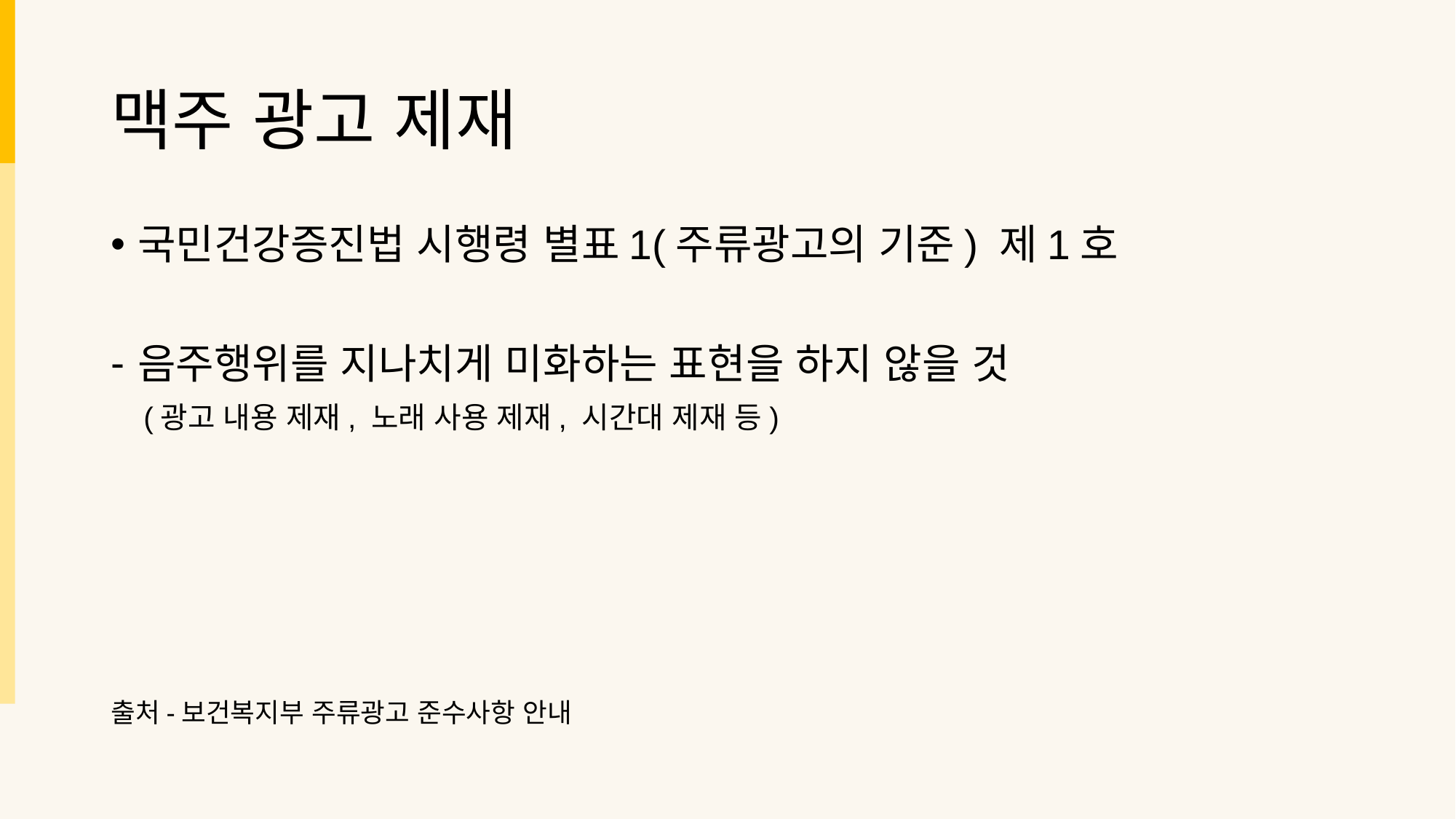

# 맥주 광고 제재
국민건강증진법 시행령 별표1(주류광고의 기준) 제1호

음주행위를 지나치게 미화하는 표현을 하지 않을 것
    (광고 내용 제재, 노래 사용 제재, 시간대 제재 등)

출처-보건복지부 주류광고 준수사항 안내